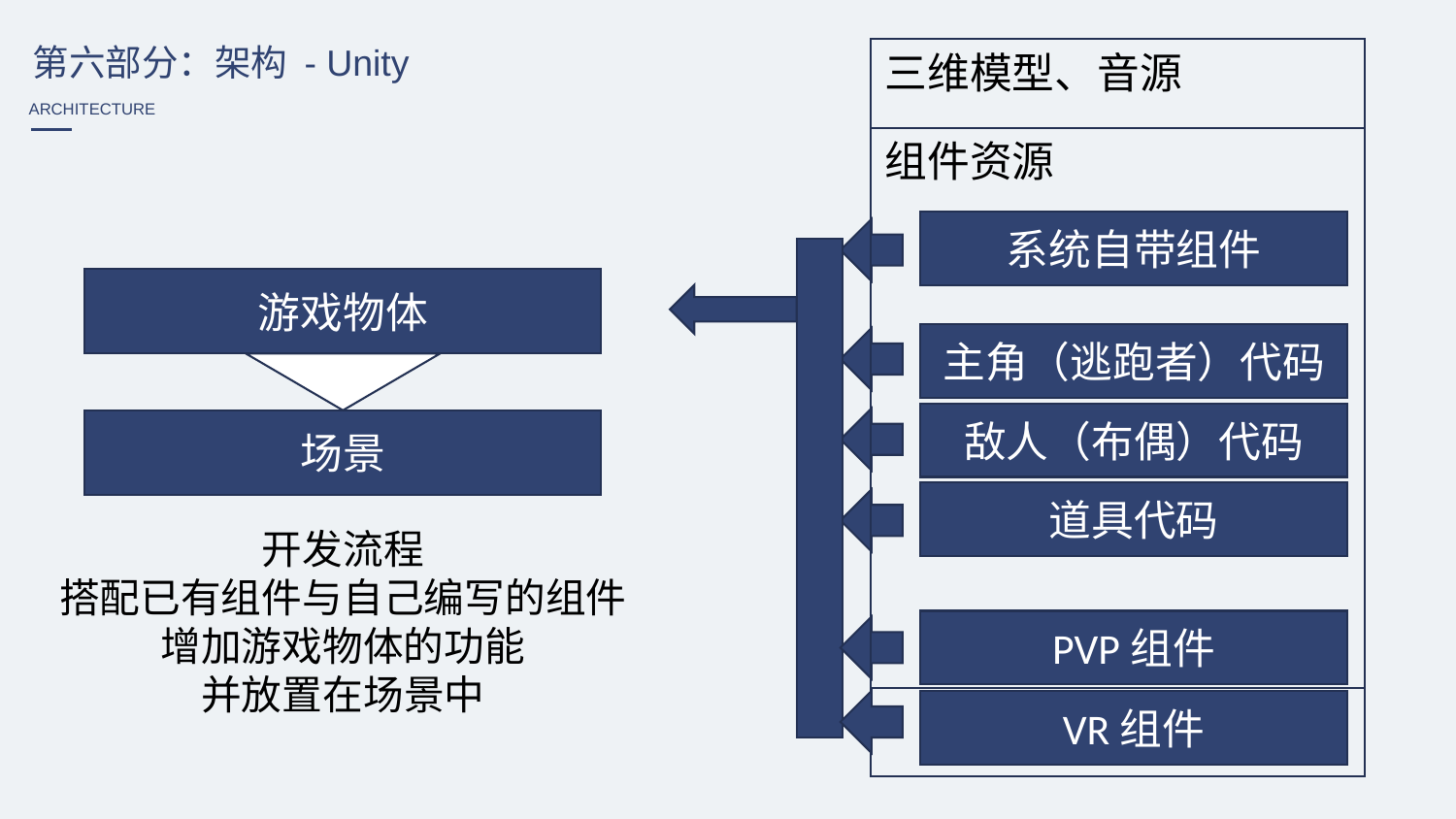

第六部分：架构 - Unity
三维模型、音源
ARCHITECTURE
组件资源
系统自带组件

游戏物体

主角（逃跑者）代码

敌人（布偶）代码

场景
道具代码

开发流程
搭配已有组件与自己编写的组件增加游戏物体的功能
并放置在场景中
PVP组件

VR组件